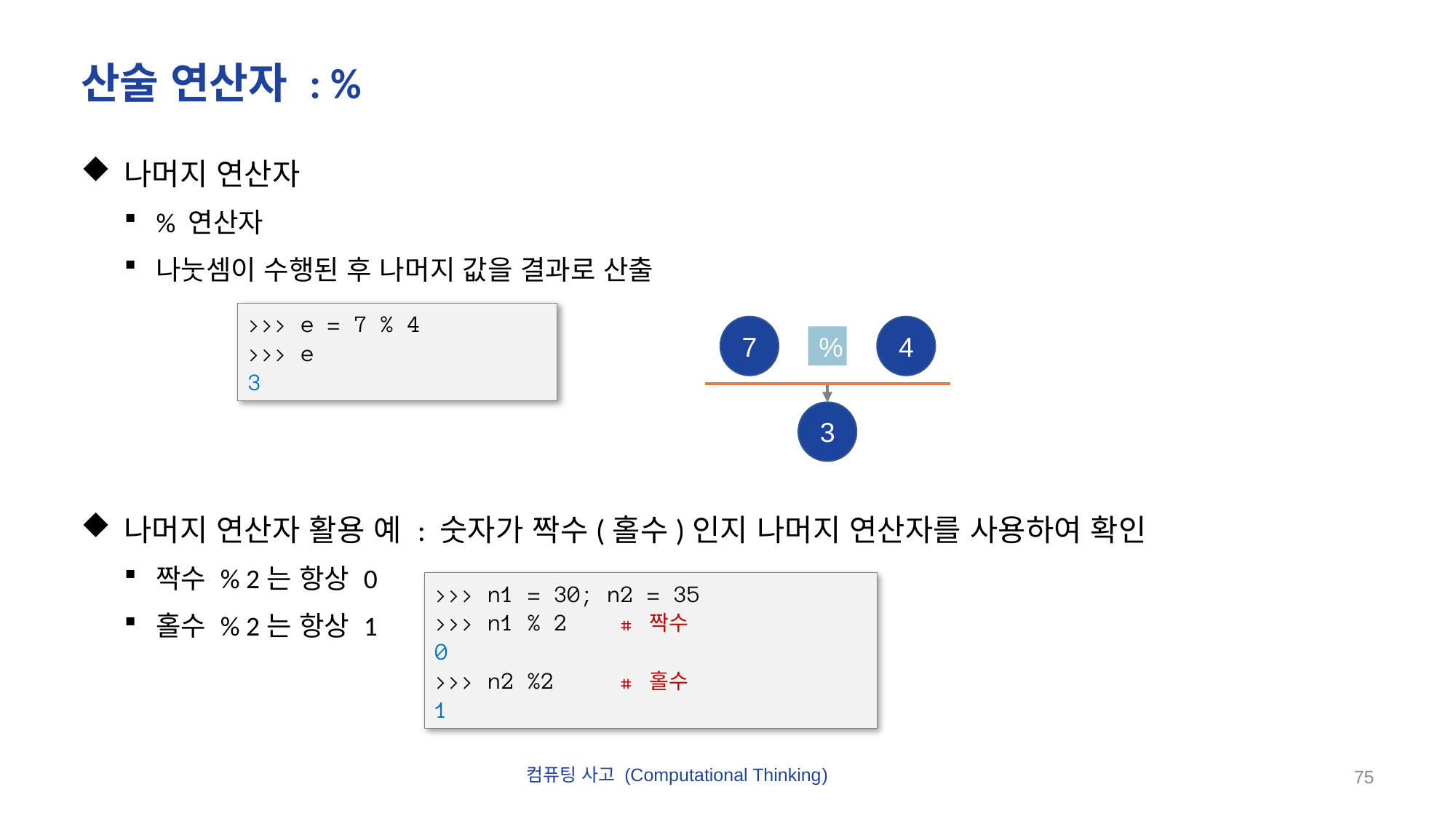

# 산술 연산자 : %
나머지 연산자
% 연산자
나눗셈이 수행된 후 나머지 값을 결과로 산출

나머지 연산자 활용 예 : 숫자가 짝수(홀수)인지 나머지 연산자를 사용하여 확인
짝수 % 2는 항상 0
홀수 % 2는 항상 1
>>> e = 7 % 4
>>> e
3
7
4
%
3
>>> n1 = 30; n2 = 35
>>> n1 % 2    # 짝수
0
>>> n2 %2     # 홀수
1